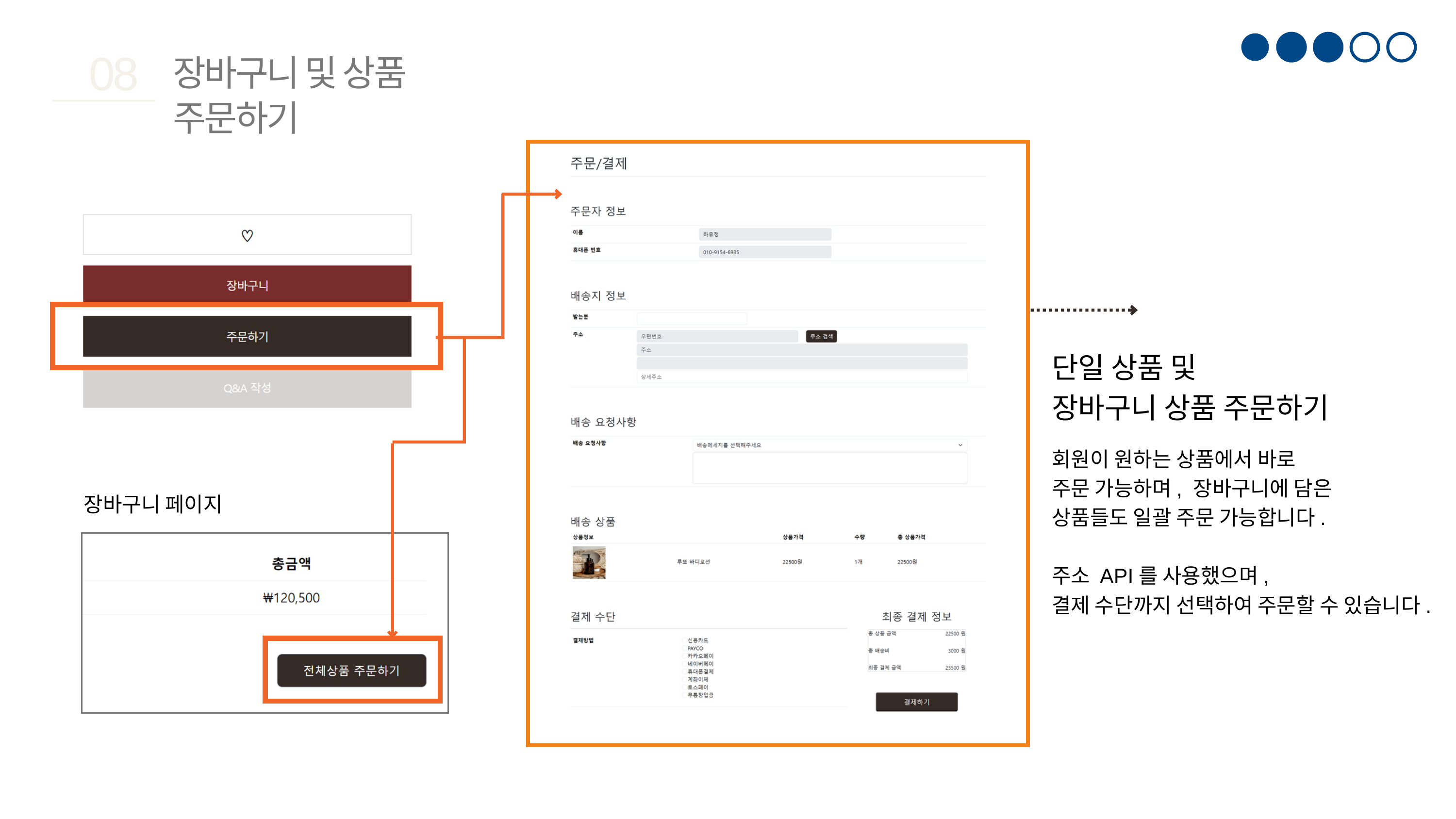

08
장바구니 및 상품 주문하기

단일 상품 및
장바구니 상품 주문하기

회원이 원하는 상품에서 바로
주문 가능하며, 장바구니에 담은
상품들도 일괄 주문 가능합니다.

주소 API를 사용했으며,
결제 수단까지 선택하여 주문할 수 있습니다.

장바구니 페이지